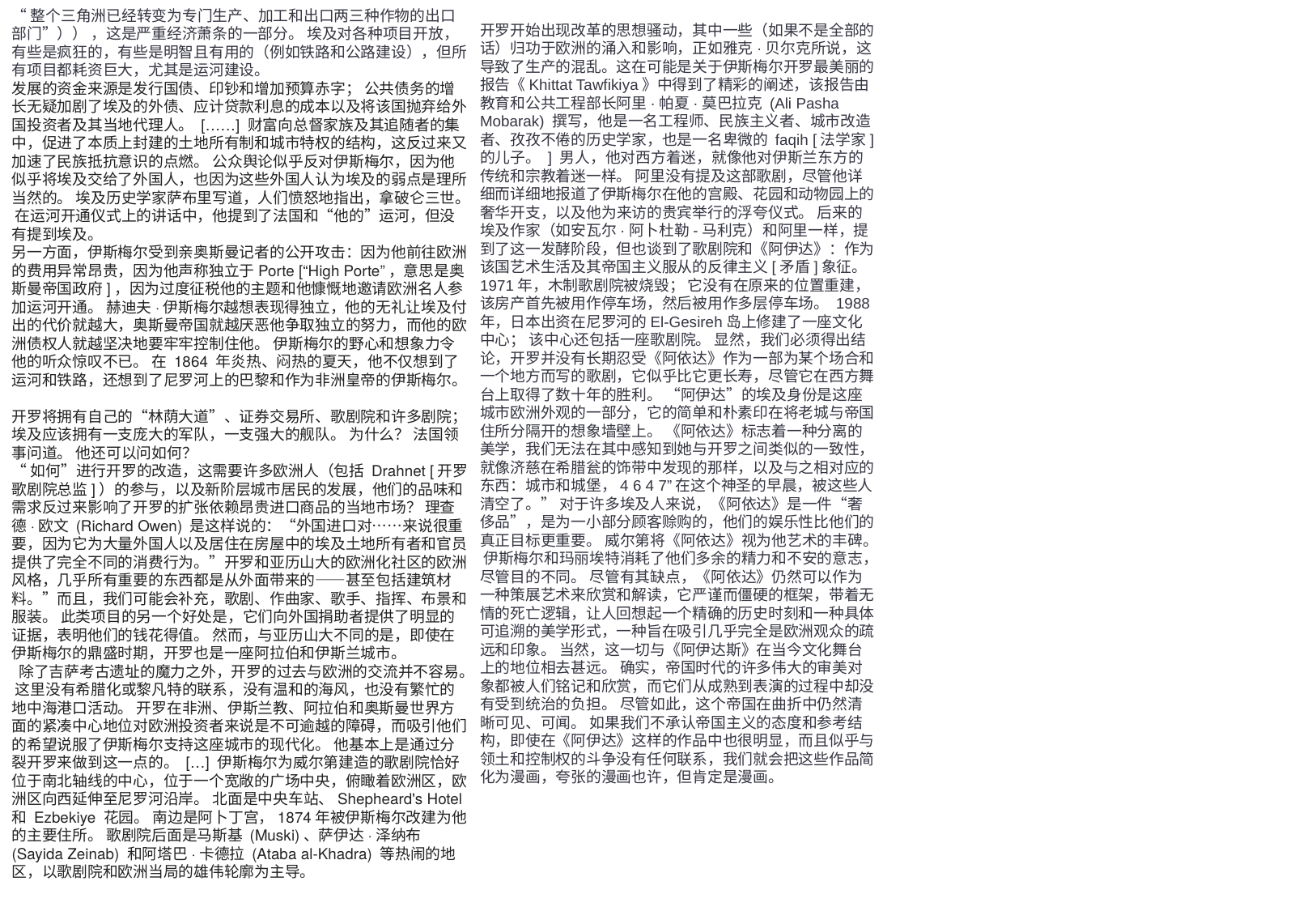

“整个三角洲已经转变为专门生产、加工和出口两三种作物的出口部门”）） ，这是严重经济萧条的一部分。 埃及对各种项目开放，有些是疯狂的，有些是明智且有用的（例如铁路和公路建设），但所有项目都耗资巨大，尤其是运河建设。
发展的资金来源是发行国债、印钞和增加预算赤字； 公共债务的增长无疑加剧了埃及的外债、应计贷款利息的成本以及将该国抛弃给外国投资者及其当地代理人。 [……] 财富向总督家族及其追随者的集中，促进了本质上封建的土地所有制和城市特权的结构，这反过来又加速了民族抵抗意识的点燃。 公众舆论似乎反对伊斯梅尔，因为他似乎将埃及交给了外国人，也因为这些外国人认为埃及的弱点是理所当然的。 埃及历史学家萨布里写道，人们愤怒地指出，拿破仑三世。 在运河开通仪式上的讲话中，他提到了法国和“他的”运河，但没有提到埃及。
另一方面，伊斯梅尔受到亲奥斯曼记者的公开攻击：因为他前往欧洲的费用异常昂贵，因为他声称独立于Porte [“High Porte”，意思是奥斯曼帝国政府]，因为过度征税他的主题和他慷慨地邀请欧洲名人参加运河开通。 赫迪夫·伊斯梅尔越想表现得独立，他的无礼让埃及付出的代价就越大，奥斯曼帝国就越厌恶他争取独立的努力，而他的欧洲债权人就越坚决地要牢牢控制住他。 伊斯梅尔的野心和想象力令他的听众惊叹不已。 在 1864 年炎热、闷热的夏天，他不仅想到了运河和铁路，还想到了尼罗河上的巴黎和作为非洲皇帝的伊斯梅尔。

开罗将拥有自己的“林荫大道”、证券交易所、歌剧院和许多剧院； 埃及应该拥有一支庞大的军队，一支强大的舰队。 为什么？ 法国领事问道。 他还可以问如何？
“如何”进行开罗的改造，这需要许多欧洲人（包括 Drahnet [开罗歌剧院总监]）的参与，以及新阶层城市居民的发展，他们的品味和需求反过来影响了开罗的扩张依赖昂贵进口商品的当地市场？ 理查德·欧文 (Richard Owen) 是这样说的：“外国进口对……来说很重要，因为它为大量外国人以及居住在房屋中的埃及土地所有者和官员提供了完全不同的消费行为。”开罗和亚历山大的欧洲化社区的欧洲风格，几乎所有重要的东西都是从外面带来的——甚至包括建筑材料。”而且，我们可能会补充，歌剧、作曲家、歌手、指挥、布景和服装。 此类项目的另一个好处是，它们向外国捐助者提供了明显的证据，表明他们的钱花得值。 然而，与亚历山大不同的是，即使在伊斯梅尔的鼎盛时期，开罗也是一座阿拉伯和伊斯兰城市。
 除了吉萨考古遗址的魔力之外，开罗的过去与欧洲的交流并不容易。 这里没有希腊化或黎凡特的联系，没有温和的海风，也没有繁忙的地中海港口活动。 开罗在非洲、伊斯兰教、阿拉伯和奥斯曼世界方面的紧凑中心地位对欧洲投资者来说是不可逾越的障碍，而吸引他们的希望说服了伊斯梅尔支持这座城市的现代化。 他基本上是通过分裂开罗来做到这一点的。 […] 伊斯梅尔为威尔第建造的歌剧院恰好位于南北轴线的中心，位于一个宽敞的广场中央，俯瞰着欧洲区，欧洲区向西延伸至尼罗河沿岸。 北面是中央车站、Shepheard's Hotel 和 Ezbekiye 花园。 南边是阿卜丁宫，1874年被伊斯梅尔改建为他的主要住所。 歌剧院后面是马斯基 (Muski)、萨伊达·泽纳布 (Sayida Zeinab) 和阿塔巴·卡德拉 (Ataba al-Khadra) 等热闹的地区，以歌剧院和欧洲当局的雄伟轮廓为主导。
开罗开始出现改革的思想骚动，其中一些（如果不是全部的话）归功于欧洲的涌入和影响，正如雅克·贝尔克所说，这导致了生产的混乱。这在可能是关于伊斯梅尔开罗最美丽的报告《Khittat Tawfikiya》中得到了精彩的阐述，该报告由教育和公共工程部长阿里·帕夏·莫巴拉克 (Ali Pasha Mobarak) 撰写，他是一名工程师、民族主义者、城市改造者、孜孜不倦的历史学家，也是一名卑微的 faqih [法学家] 的儿子。 ] 男人，他对西方着迷，就像他对伊斯兰东方的传统和宗教着迷一样。 阿里没有提及这部歌剧，尽管他详细而详细地报道了伊斯梅尔在他的宫殿、花园和动物园上的奢华开支，以及他为来访的贵宾举行的浮夸仪式。 后来的埃及作家（如安瓦尔·阿卜杜勒-马利克）和阿里一样，提到了这一发酵阶段，但也谈到了歌剧院和《阿伊达》：作为该国艺术生活及其帝国主义服从的反律主义[矛盾]象征。
1971年，木制歌剧院被烧毁； 它没有在原来的位置重建，该房产首先被用作停车场，然后被用作多层停车场。 1988年，日本出资在尼罗河的El-Gesireh岛上修建了一座文化中心； 该中心还包括一座歌剧院。 显然，我们必须得出结论，开罗并没有长期忍受《阿依达》作为一部为某个场合和一个地方而写的歌剧，它似乎比它更长寿，尽管它在西方舞台上取得了数十年的胜利。 “阿伊达”的埃及身份是这座城市欧洲外观的一部分，它的简单和朴素印在将老城与帝国住所分隔开的想象墙壁上。 《阿依达》标志着一种分离的美学，我们无法在其中感知到她与开罗之间类似的一致性，就像济慈在希腊瓮的饰带中发现的那样，以及与之相对应的东西：城市和城堡，4 6 4 7”在这个神圣的早晨，被这些人清空了。” 对于许多埃及人来说，《阿依达》是一件“奢侈品”，是为一小部分顾客赊购的，他们的娱乐性比他们的真正目标更重要。 威尔第将《阿依达》视为他艺术的丰碑。 伊斯梅尔和玛丽埃特消耗了他们多余的精力和不安的意志，尽管目的不同。 尽管有其缺点，《阿依达》仍然可以作为一种策展艺术来欣赏和解读，它严谨而僵硬的框架，带着无情的死亡逻辑，让人回想起一个精确的历史时刻和一种具体可追溯的美学形式，一种旨在吸引几乎完全是欧洲观众的疏远和印象。 当然，这一切与《阿伊达斯》在当今文化舞台上的地位相去甚远。 确实，帝国时代的许多伟大的审美对象都被人们铭记和欣赏，而它们从成熟到表演的过程中却没有受到统治的负担。 尽管如此，这个帝国在曲折中仍然清晰可见、可闻。 如果我们不承认帝国主义的态度和参考结构，即使在《阿伊达》这样的作品中也很明显，而且似乎与领土和控制权的斗争没有任何联系，我们就会把这些作品简化为漫画，夸张的漫画也许，但肯定是漫画。